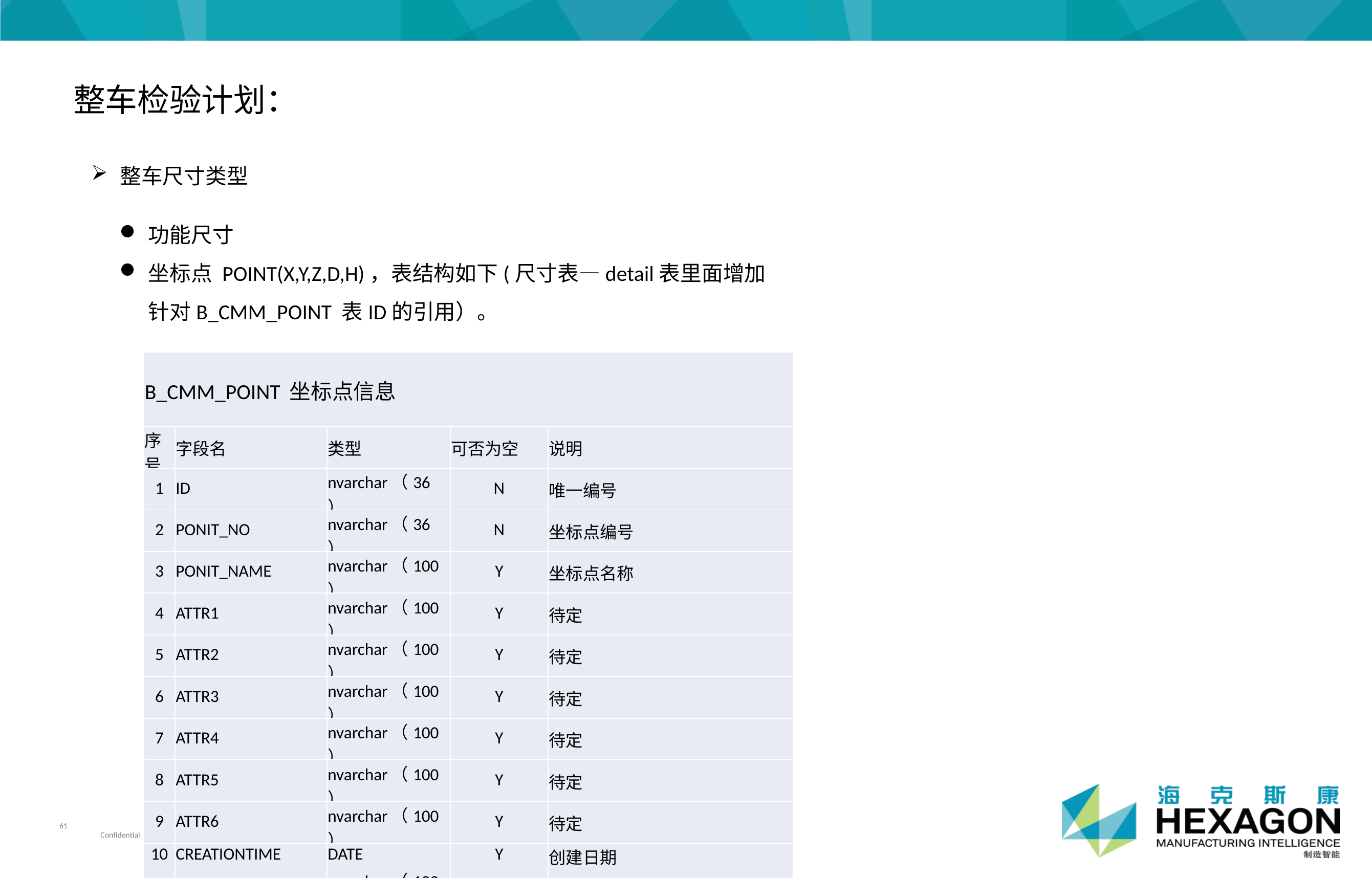

整车检验计划：
整车尺寸类型
功能尺寸
坐标点 POINT(X,Y,Z,D,H)，表结构如下(尺寸表—detail表里面增加针对B_CMM_POINT 表ID的引用）。
| B\_CMM\_POINT 坐标点信息 |  |  |  |  |
| --- | --- | --- | --- | --- |
| 序号 | 字段名 | 类型 | 可否为空 | 说明 |
| 1 | ID | nvarchar（36） | N | 唯一编号 |
| 2 | PONIT\_NO | nvarchar（36） | N | 坐标点编号 |
| 3 | PONIT\_NAME | nvarchar（100） | Y | 坐标点名称 |
| 4 | ATTR1 | nvarchar（100） | Y | 待定 |
| 5 | ATTR2 | nvarchar（100） | Y | 待定 |
| 6 | ATTR3 | nvarchar（100） | Y | 待定 |
| 7 | ATTR4 | nvarchar（100） | Y | 待定 |
| 8 | ATTR5 | nvarchar（100） | Y | 待定 |
| 9 | ATTR6 | nvarchar（100） | Y | 待定 |
| 10 | CREATIONTIME | DATE | Y | 创建日期 |
| 11 | CREATIONUSER | nvarchar（100） | Y | OPERATOR\_ID |
| 12 | LASTUPDATETIME | DATE | Y | 最后更新日期 |